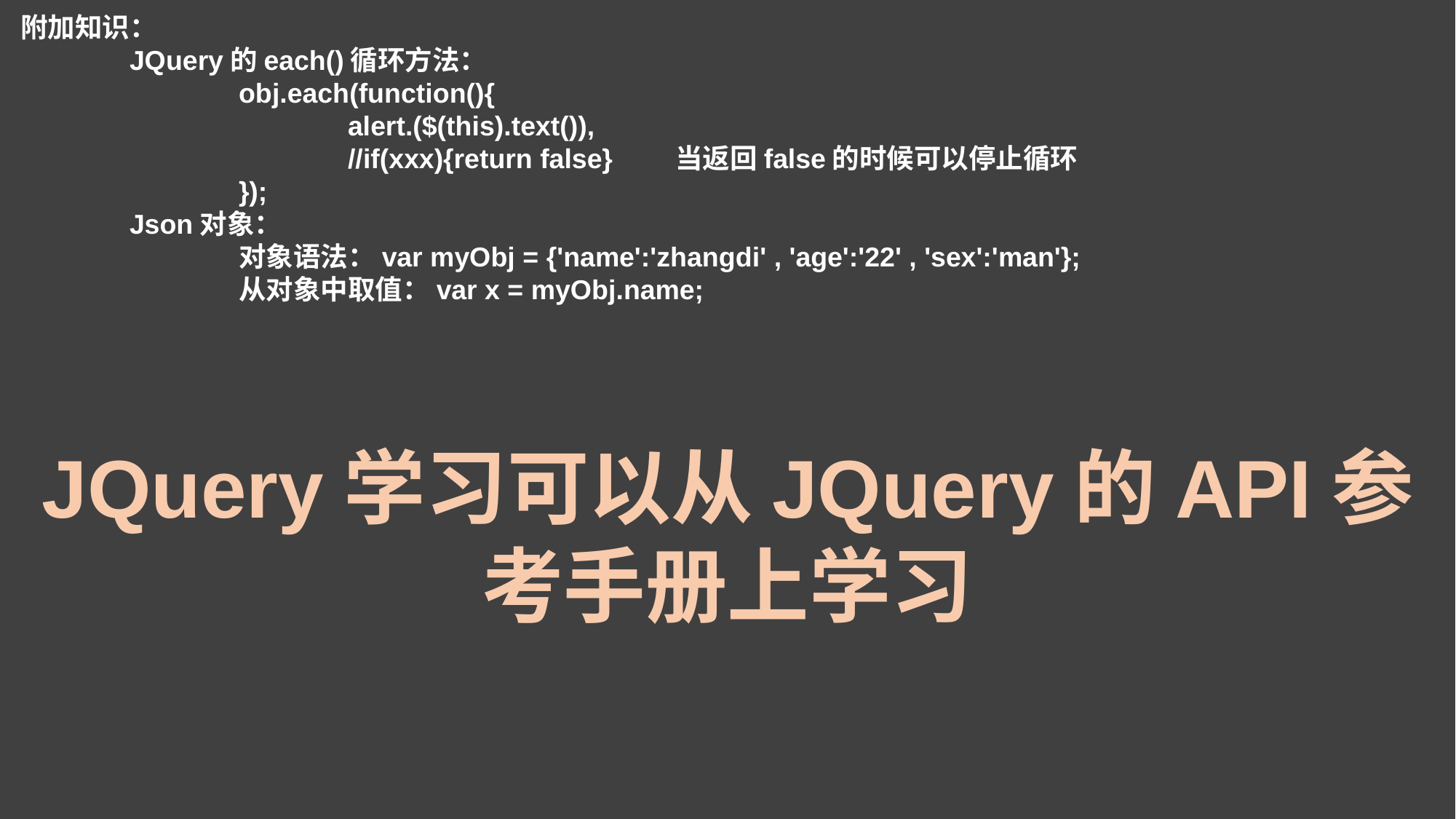

附加知识：
	JQuery的each()循环方法：
		obj.each(function(){
			alert.($(this).text()),
			//if(xxx){return false}	当返回false的时候可以停止循环
		});
	Json对象：
		对象语法：var myObj = {'name':'zhangdi' , 'age':'22' , 'sex':'man'};
		从对象中取值：var x = myObj.name;

JQuery学习可以从JQuery的API参考手册上学习